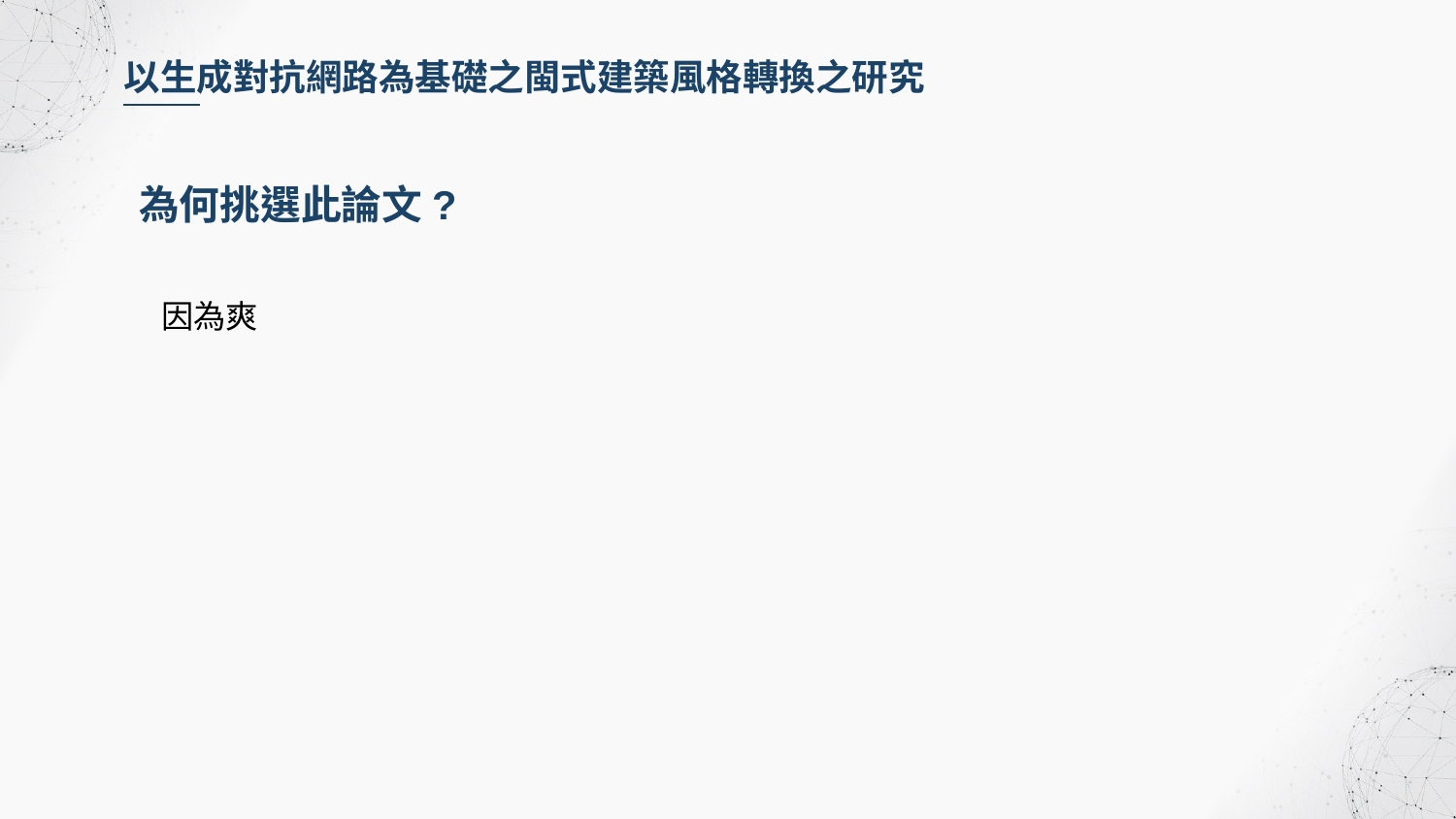

以生成對抗網路為基礎之閩式建築風格轉換之研究
為何挑選此論文?
因為爽